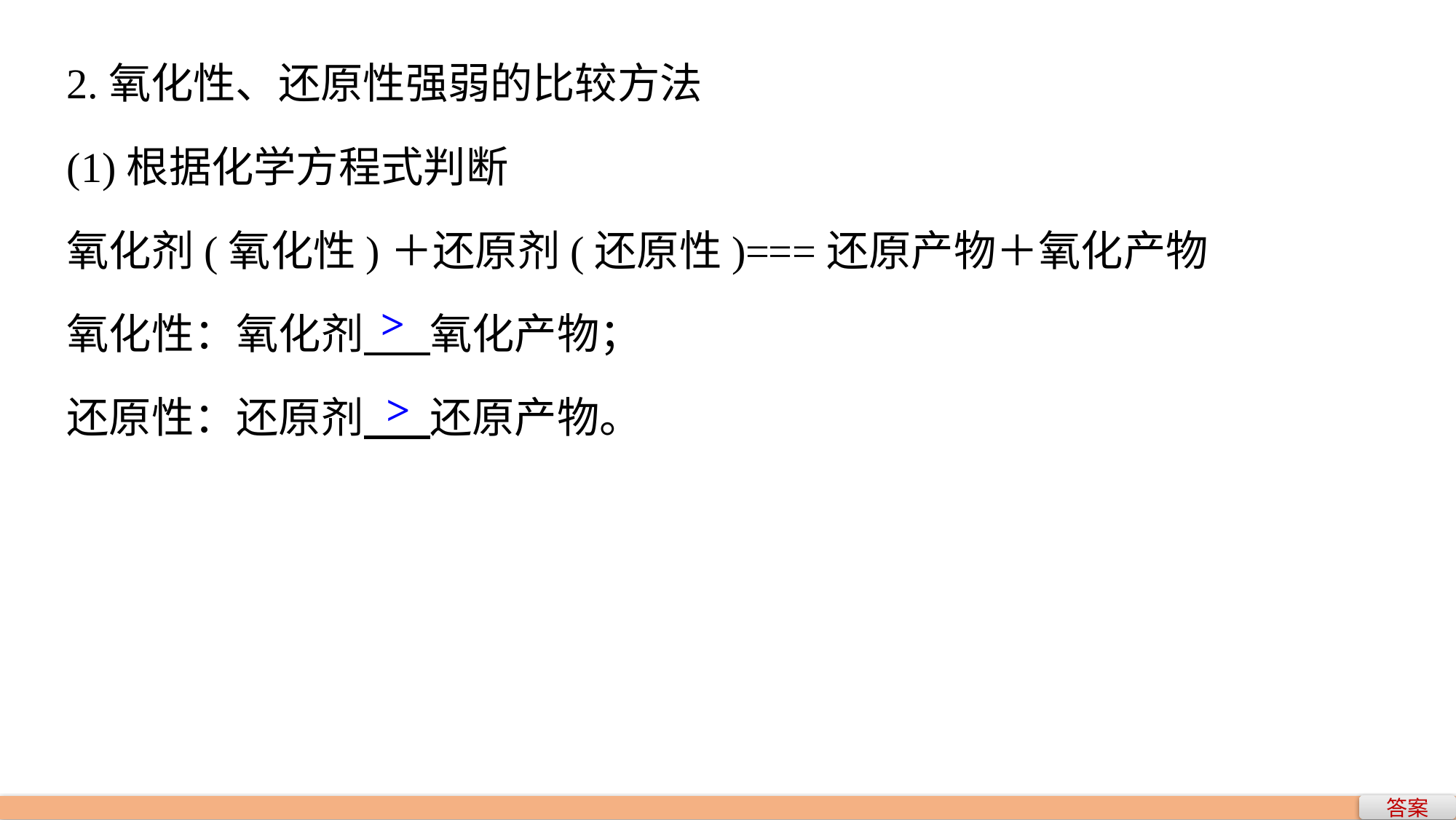

2.氧化性、还原性强弱的比较方法
(1)根据化学方程式判断
氧化剂(氧化性)＋还原剂(还原性)===还原产物＋氧化产物
氧化性：氧化剂       氧化产物；
还原性：还原剂       还原产物。
>
>
答案